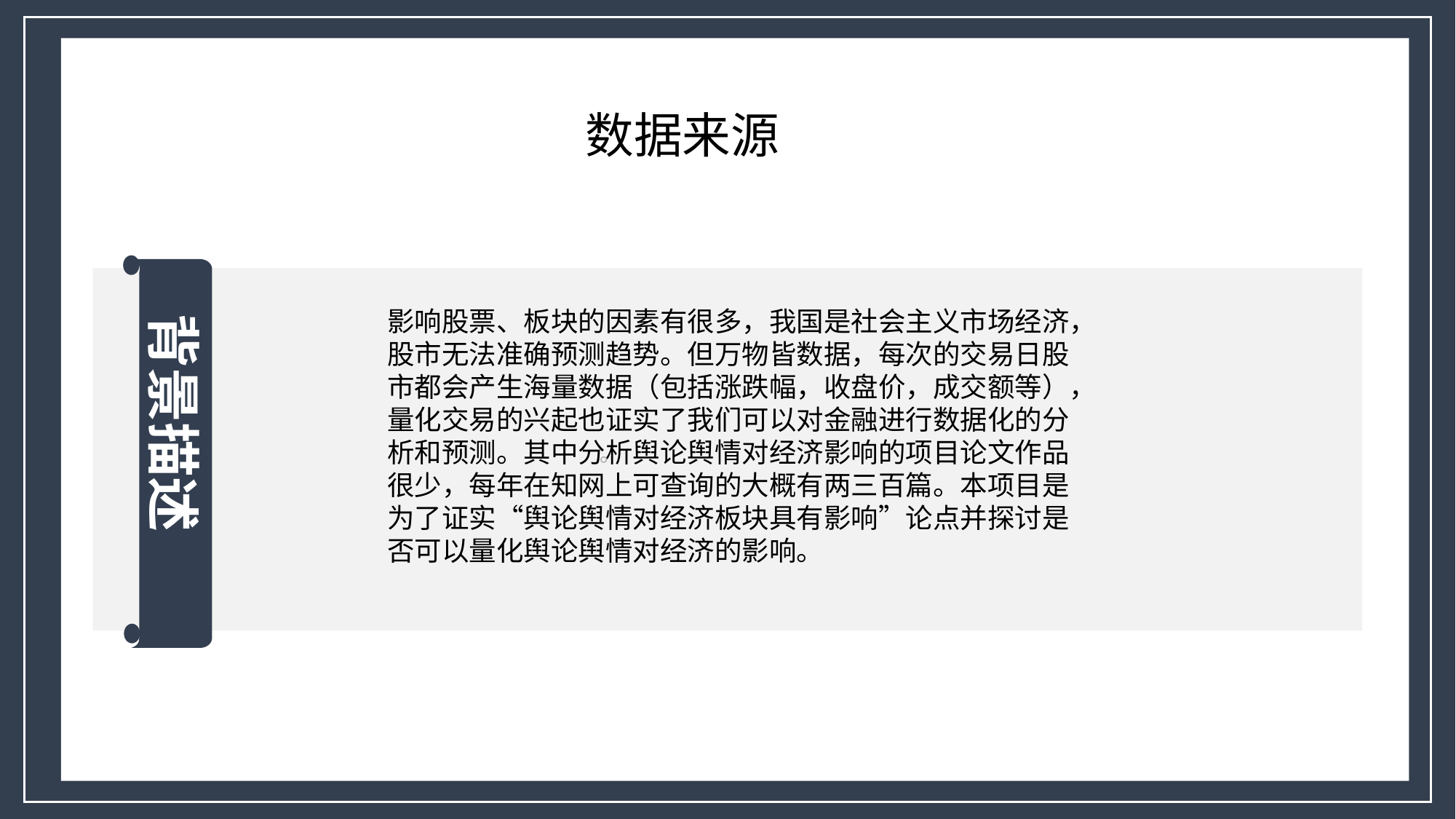

数据来源

背景描述

。
影响股票、板块的因素有很多，我国是社会主义市场经济，股市无法准确预测趋势。但万物皆数据，每次的交易日股市都会产生海量数据（包括涨跌幅，收盘价，成交额等），量化交易的兴起也证实了我们可以对金融进行数据化的分析和预测。其中分析舆论舆情对经济影响的项目论文作品很少，每年在知网上可查询的大概有两三百篇。本项目是为了证实“舆论舆情对经济板块具有影响”论点并探讨是否可以量化舆论舆情对经济的影响。